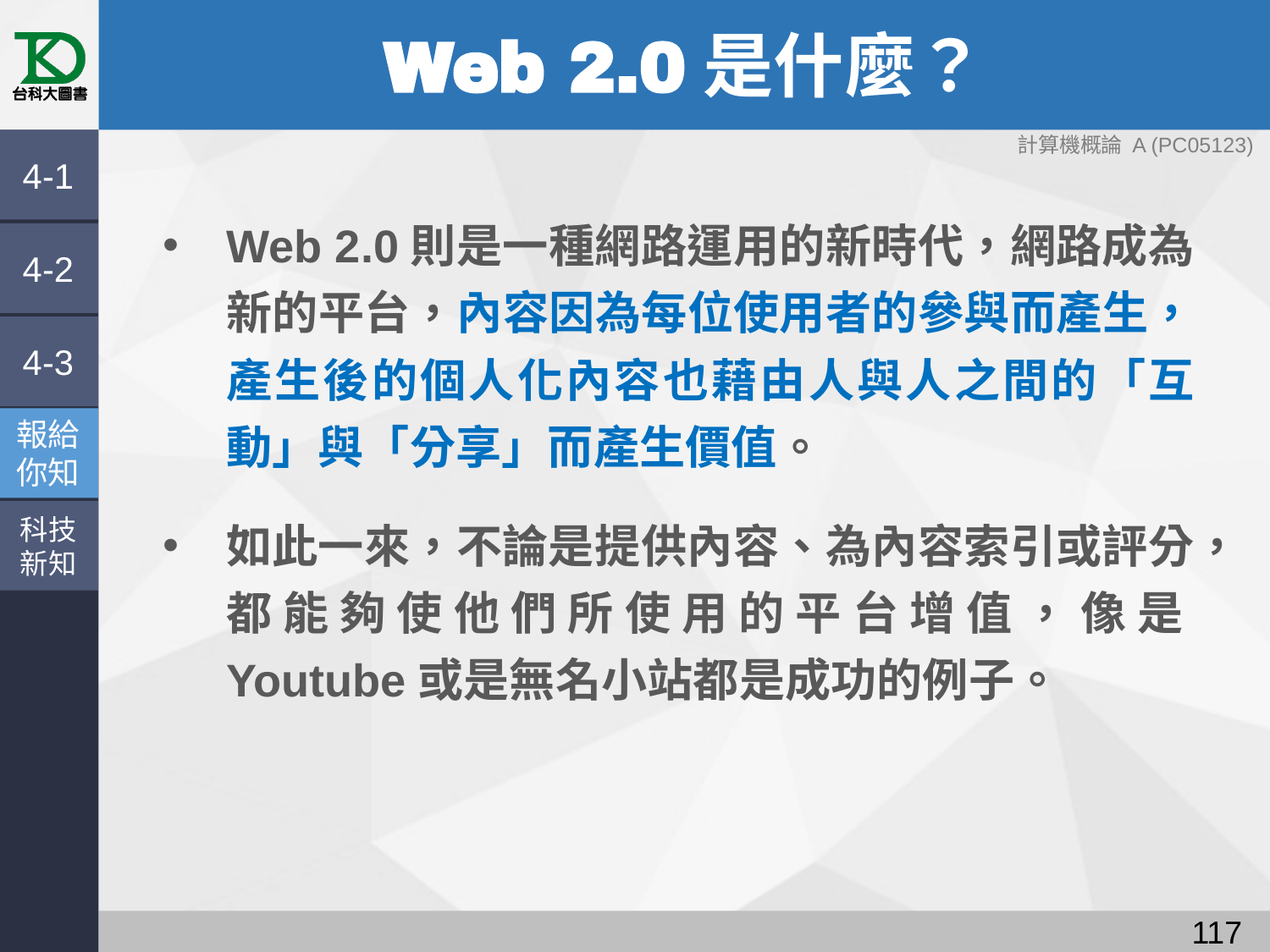

# Web 2.0是什麼？
4-1
Web 2.0則是一種網路運用的新時代，網路成為新的平台，內容因為每位使用者的參與而產生，產生後的個人化內容也藉由人與人之間的「互動」與「分享」而產生價值。
如此一來，不論是提供內容、為內容索引或評分，都能夠使他們所使用的平台增值，像是Youtube或是無名小站都是成功的例子。
4-2
4-3
報給
你知
科技
新知
117